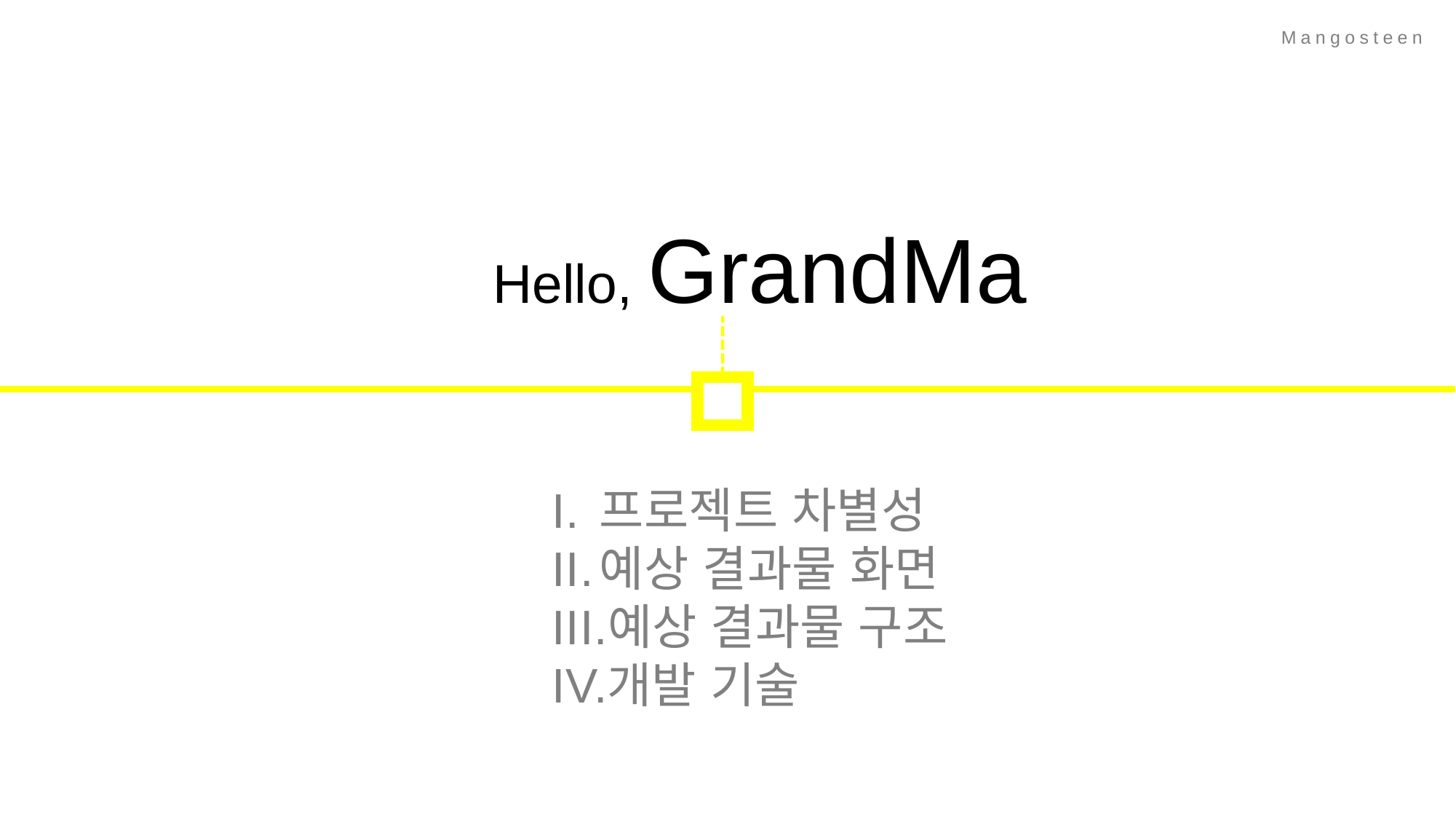

Mangosteen
Hello, GrandMa

프로젝트 차별성
예상 결과물 화면
예상 결과물 구조
개발 기술